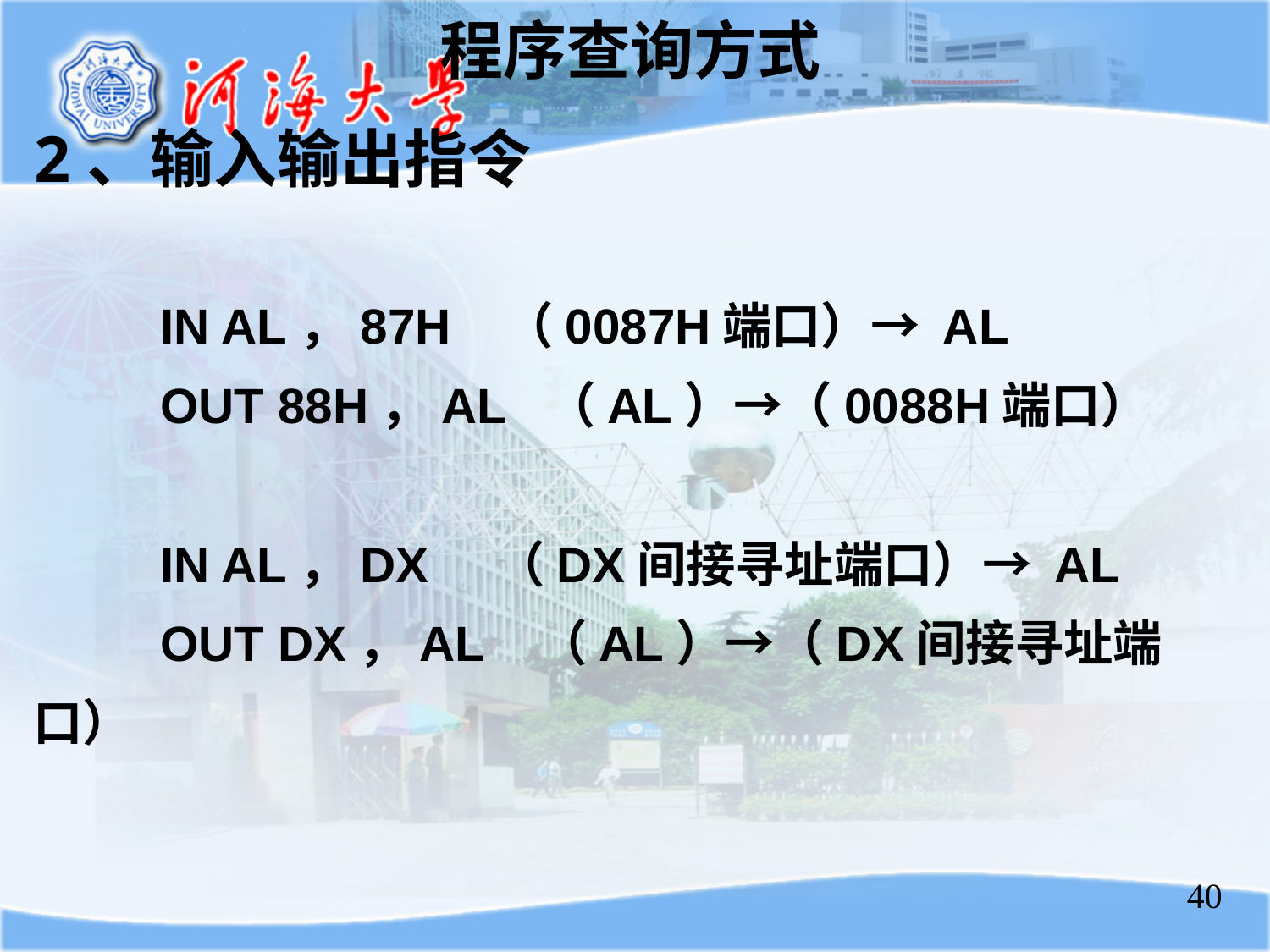

程序查询方式
2、输入输出指令

	IN AL，87H   （0087H端口）→ AL
	OUT 88H，AL  （AL）→（0088H端口）

	IN AL，DX    （DX间接寻址端口）→ AL
	OUT DX，AL   （AL）→（DX间接寻址端口）
40